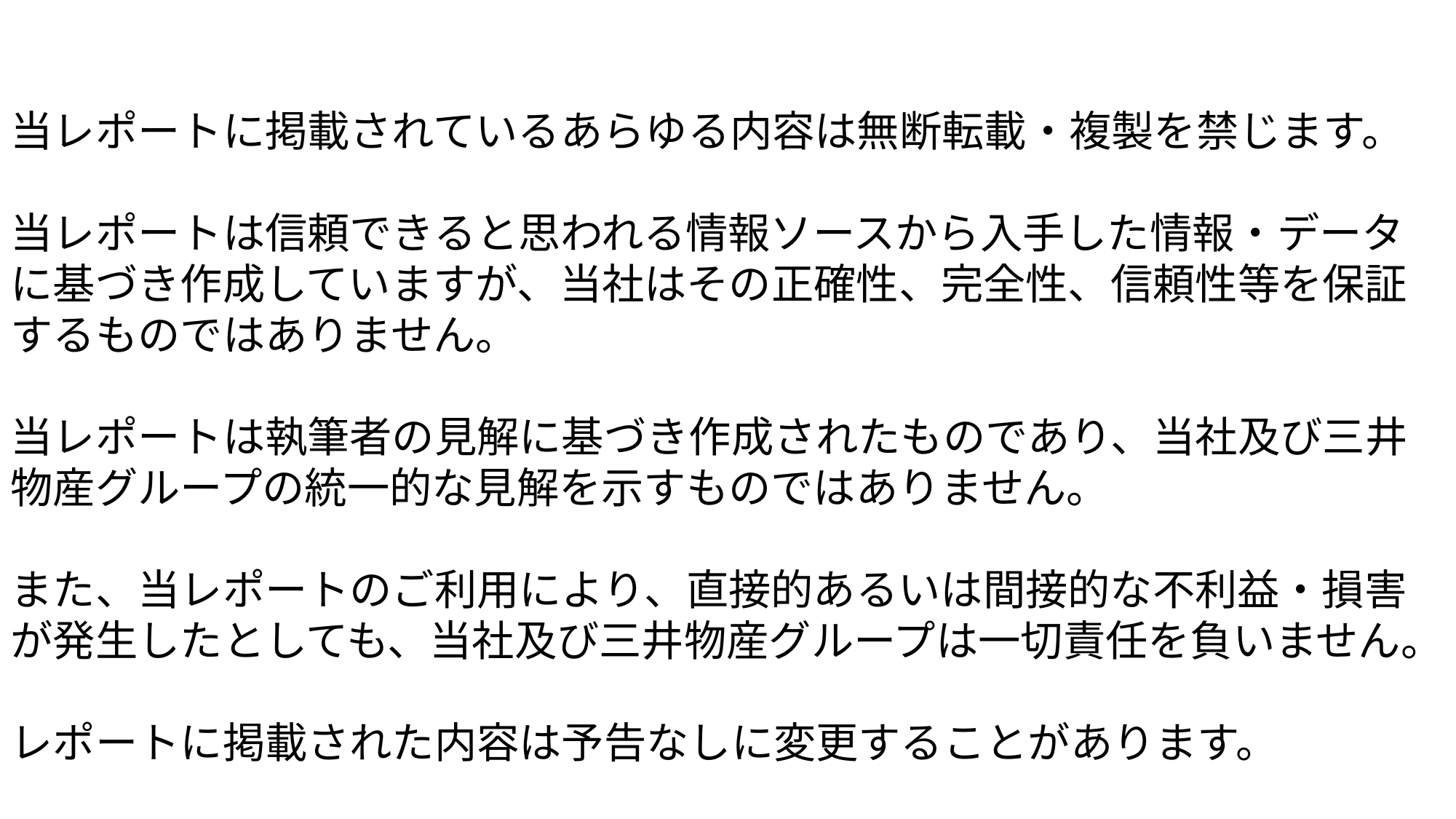

当レポートに掲載されているあらゆる内容は無断転載・複製を禁じます。

当レポートは信頼できると思われる情報ソースから入手した情報・データに基づき作成していますが、当社はその正確性、完全性、信頼性等を保証するものではありません。

当レポートは執筆者の見解に基づき作成されたものであり、当社及び三井物産グループの統一的な見解を示すものではありません。

また、当レポートのご利用により、直接的あるいは間接的な不利益・損害が発生したとしても、当社及び三井物産グループは一切責任を負いません。

レポートに掲載された内容は予告なしに変更することがあります。